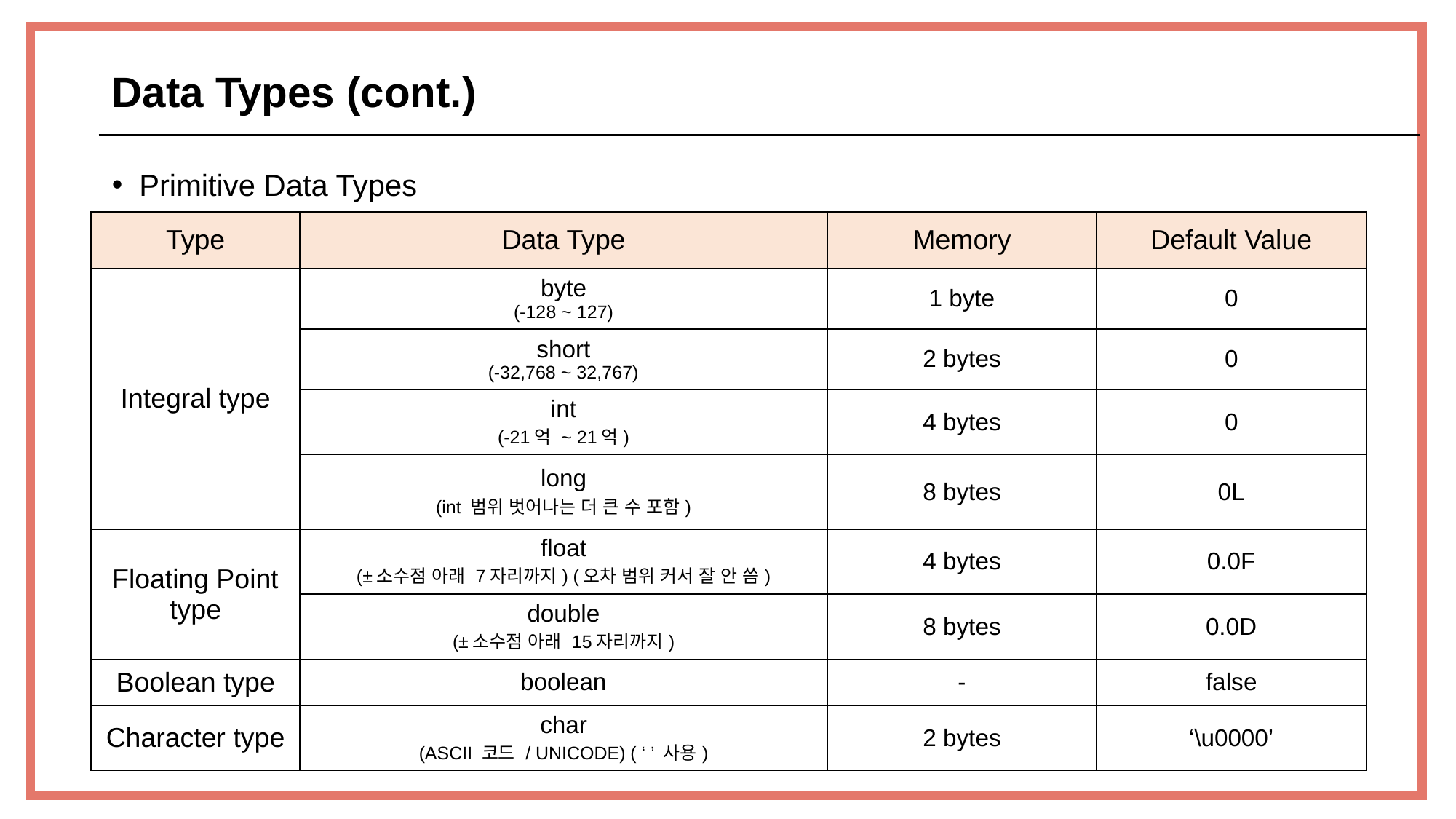

Data Types (cont.)
Primitive Data Types

| Type | Data Type | Memory | Default Value |
| --- | --- | --- | --- |
| Integral type | byte (-128 ~ 127) | 1 byte | 0 |
|  | short (-32,768 ~ 32,767) | 2 bytes | 0 |
|  | int (-21억 ~ 21억) | 4 bytes | 0 |
|  | long (int 범위 벗어나는 더 큰 수 포함) | 8 bytes | 0L |
| Floating Point type | float (±소수점 아래 7자리까지) (오차 범위 커서 잘 안 씀) | 4 bytes | 0.0F |
|  | double (±소수점 아래 15자리까지) | 8 bytes | 0.0D |
| Boolean type | boolean | - | false |
| Character type | char (ASCII 코드 / UNICODE) ( ‘ ’ 사용) | 2 bytes | ‘\u0000’ |
43